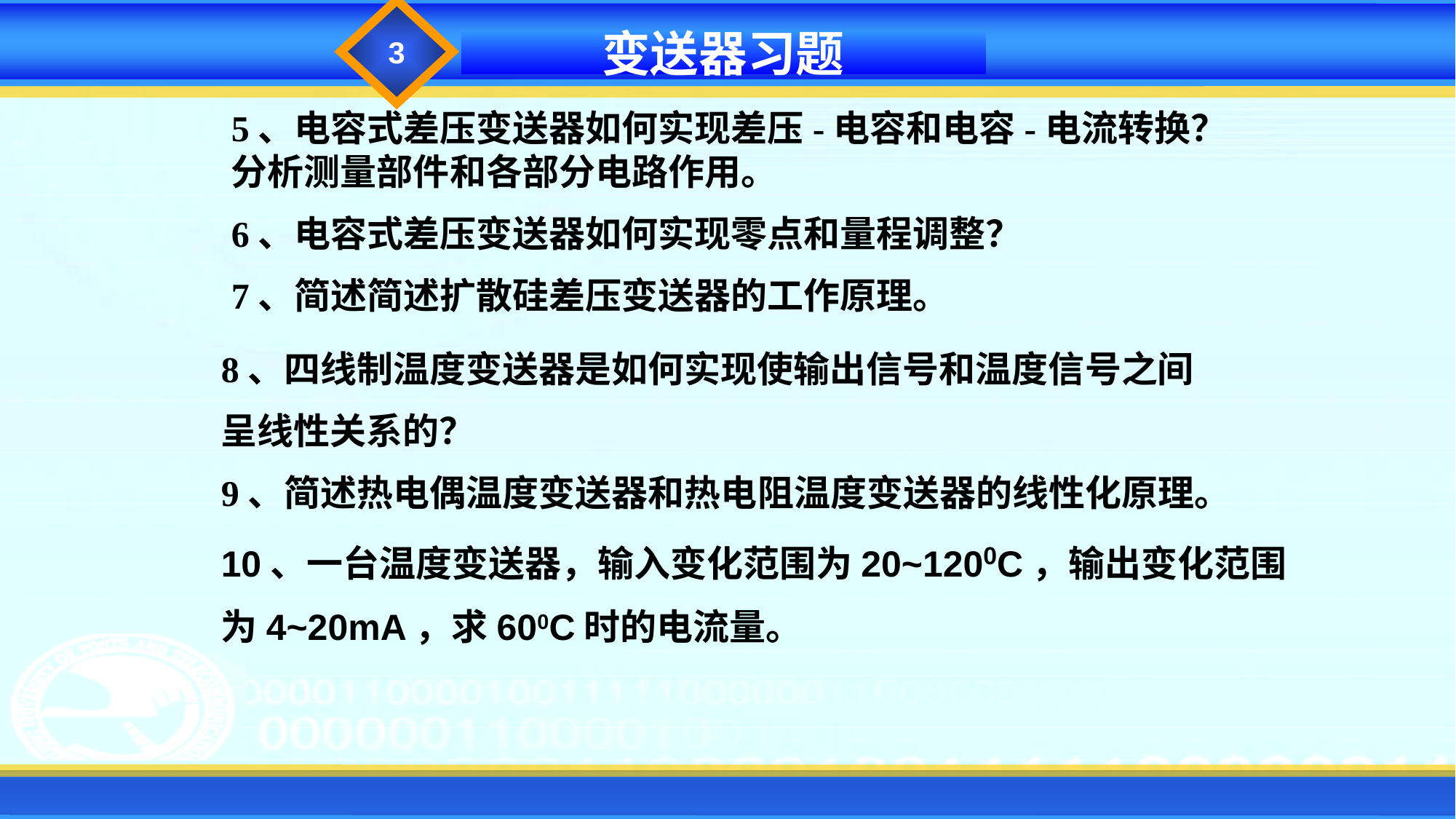

3
变送器习题
5、电容式差压变送器如何实现差压-电容和电容-电流转换？分析测量部件和各部分电路作用。
6、电容式差压变送器如何实现零点和量程调整？
7、简述简述扩散硅差压变送器的工作原理。
8、四线制温度变送器是如何实现使输出信号和温度信号之间
呈线性关系的？
9、简述热电偶温度变送器和热电阻温度变送器的线性化原理。
10、一台温度变送器，输入变化范围为20~1200C，输出变化范围
为4~20mA，求600C时的电流量。